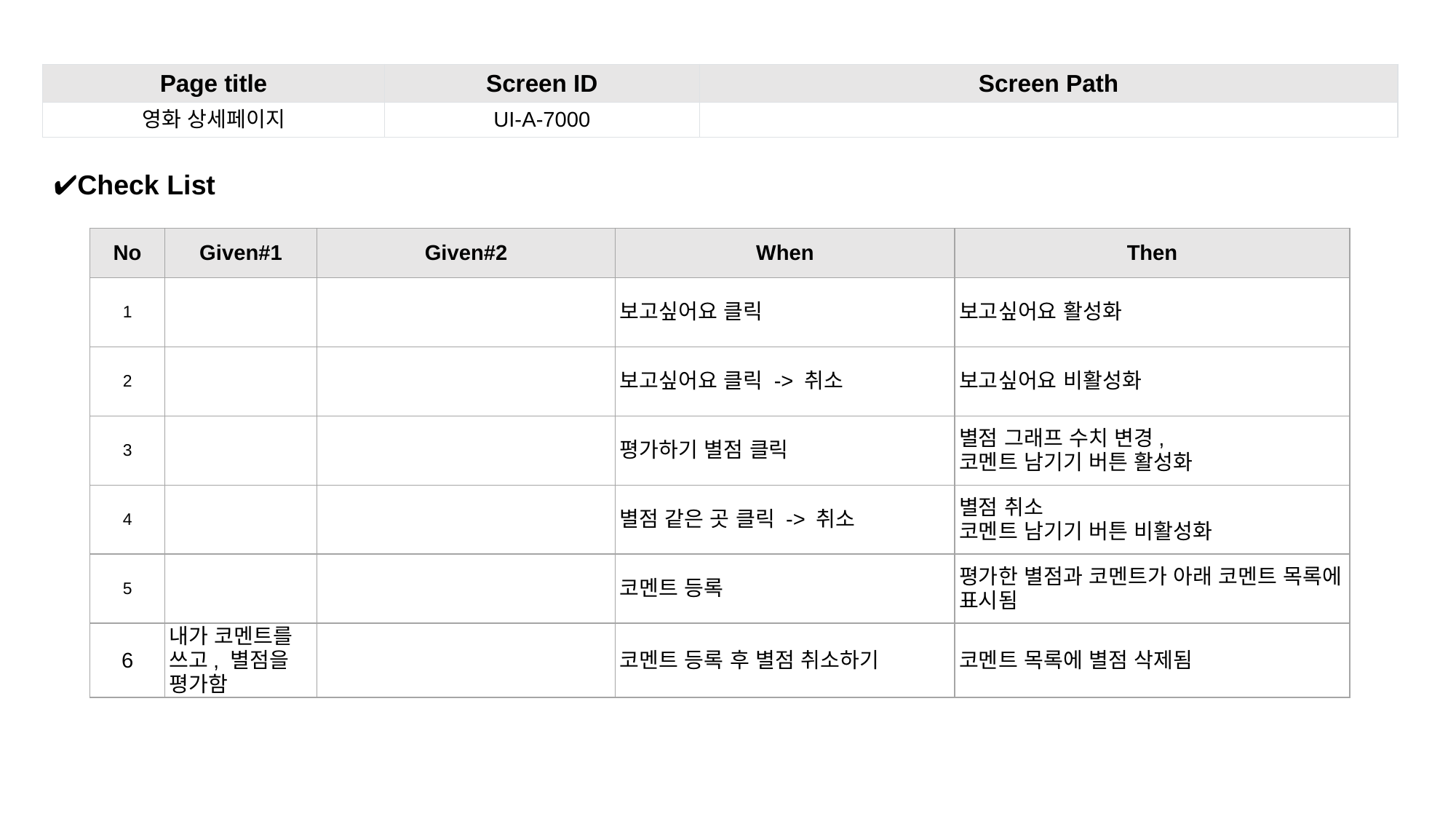

| Page title | Screen ID | Screen Path |
| --- | --- | --- |
| 영화 상세페이지 | UI-A-7000 |  |
✔Check List
| No | Given#1 | Given#2 | When | Then |
| --- | --- | --- | --- | --- |
| 1 |  |  | 보고싶어요 클릭 | 보고싶어요 활성화 |
| 2 |  |  | 보고싶어요 클릭 -> 취소 | 보고싶어요 비활성화 |
| 3 |  |  | 평가하기 별점 클릭 | 별점 그래프 수치 변경, 코멘트 남기기 버튼 활성화 |
| 4 |  |  | 별점 같은 곳 클릭 -> 취소 | 별점 취소 코멘트 남기기 버튼 비활성화 |
| 5 |  |  | 코멘트 등록 | 평가한 별점과 코멘트가 아래 코멘트 목록에 표시됨 |
| 6 | 내가 코멘트를 쓰고, 별점을 평가함 |  | 코멘트 등록 후 별점 취소하기 | 코멘트 목록에 별점 삭제됨 |